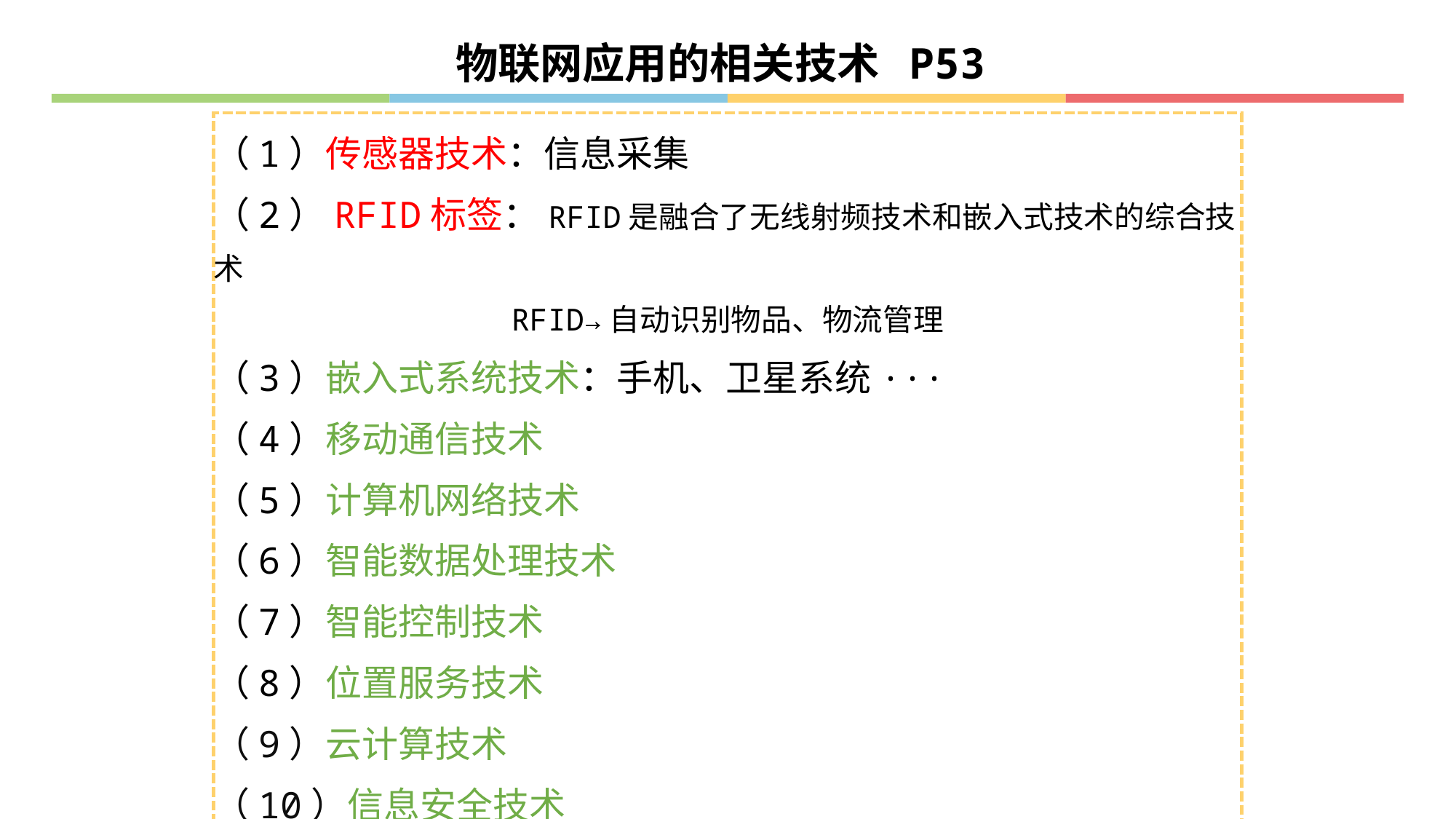

物联网应用的相关技术  P53
（1）传感器技术：信息采集
（2）RFID标签：RFID是融合了无线射频技术和嵌入式技术的综合技术
RFID→自动识别物品、物流管理
（3）嵌入式系统技术：手机、卫星系统···
（4）移动通信技术
（5）计算机网络技术
（6）智能数据处理技术
（7）智能控制技术
（8）位置服务技术
（9）云计算技术
（10）信息安全技术